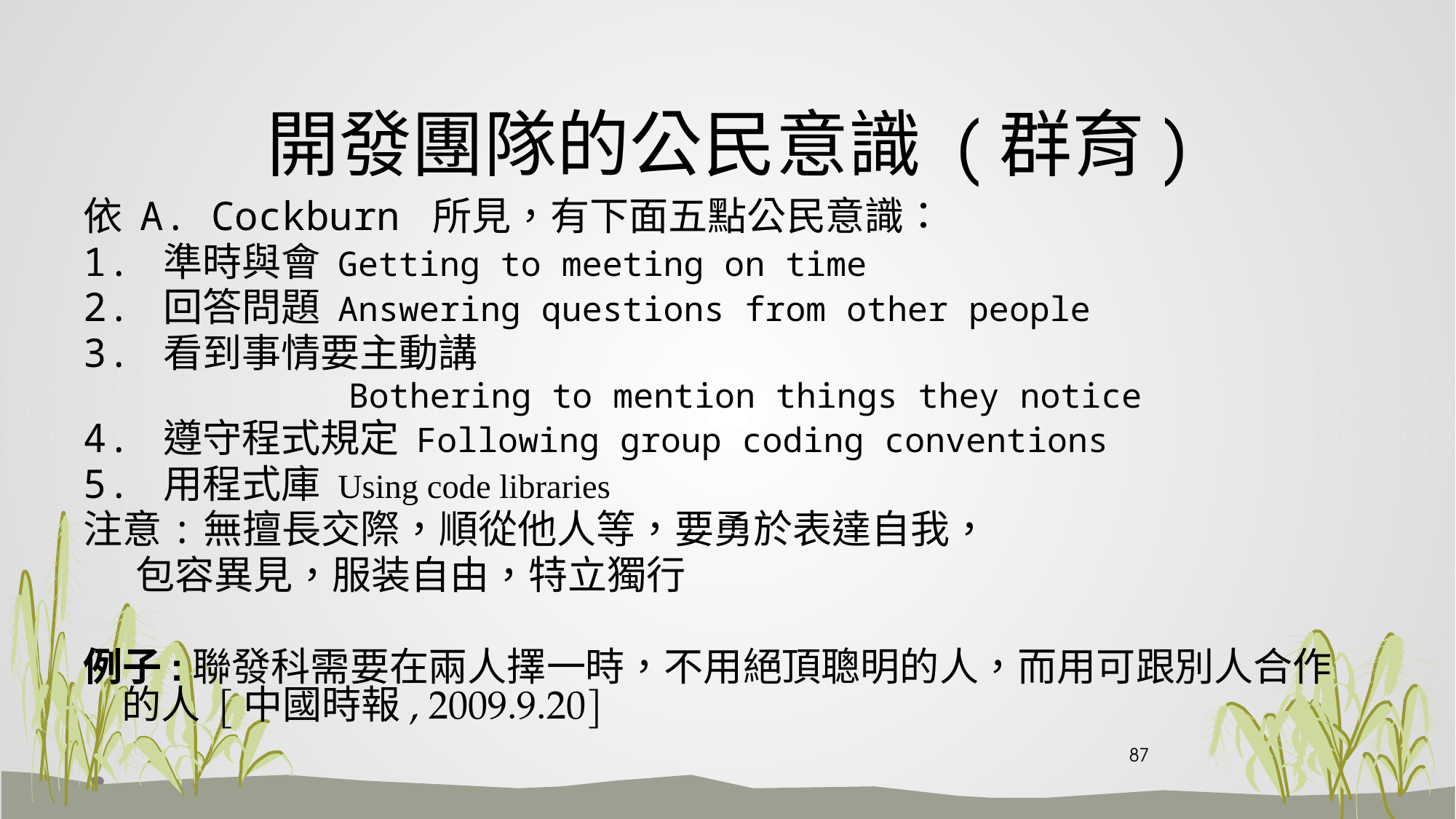

# 開發團隊的公民意識 (群育)
依 A. Cockburn 所見，有下面五點公民意識：
1. 準時與會 Getting to meeting on time
2. 回答問題 Answering questions from other people
3. 看到事情要主動講
             Bothering to mention things they notice
4. 遵守程式規定 Following group coding conventions
5. 用程式庫 Using code libraries
注意:無擅長交際，順從他人等，要勇於表達自我，
     包容異見，服装自由，特立獨行

例子:聯發科需要在兩人擇一時，不用絕頂聰明的人，而用可跟別人合作的人 [中國時報, 2009.9.20]

87